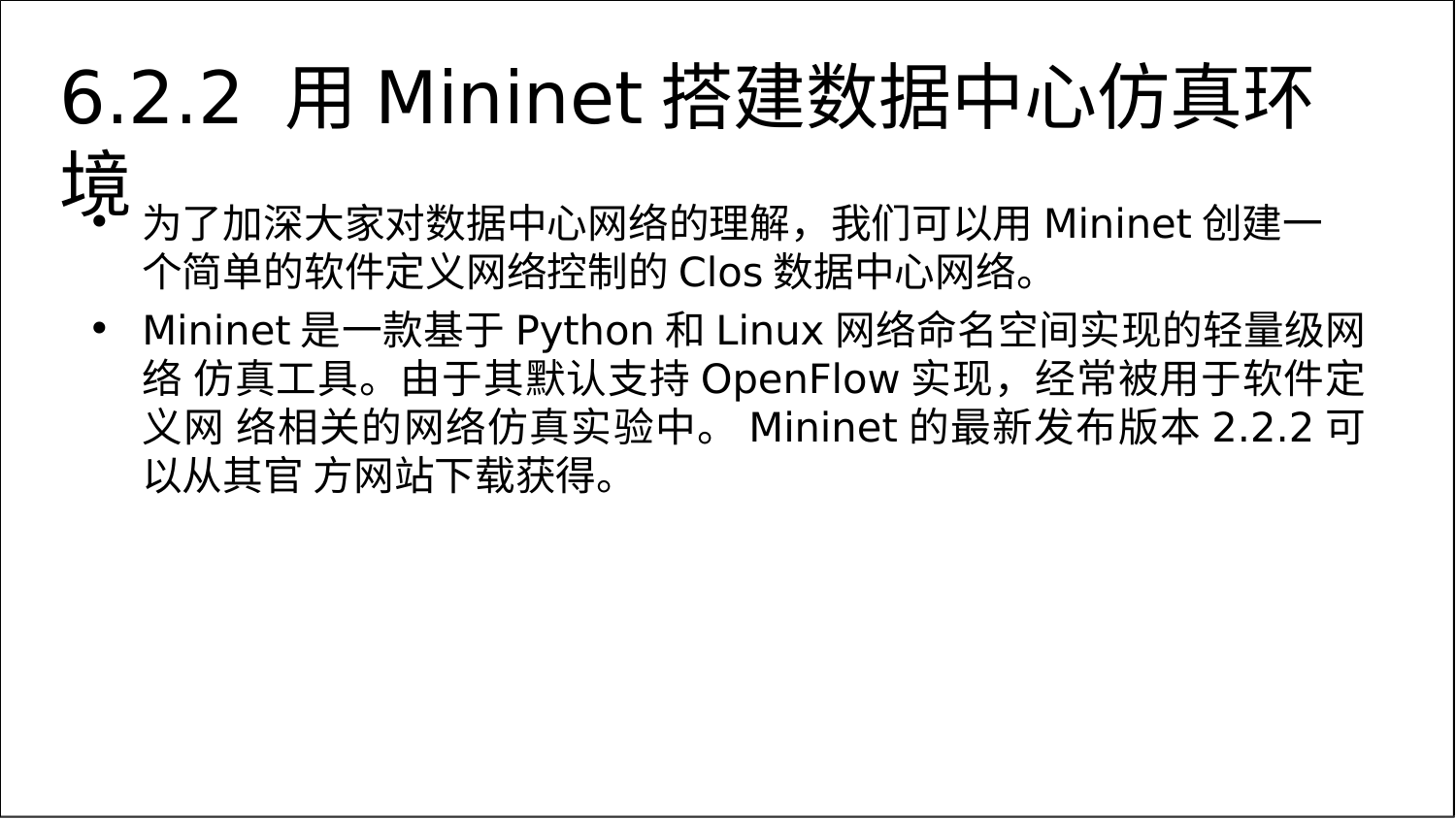

# 6.2.2 用Mininet搭建数据中心仿真环境
为了加深大家对数据中心网络的理解，我们可以用Mininet创建一 个简单的软件定义网络控制的Clos数据中心网络。
Mininet是一款基于Python和Linux网络命名空间实现的轻量级网络 仿真工具。由于其默认支持OpenFlow实现，经常被用于软件定义网 络相关的网络仿真实验中。Mininet的最新发布版本2.2.2可以从其官 方网站下载获得。